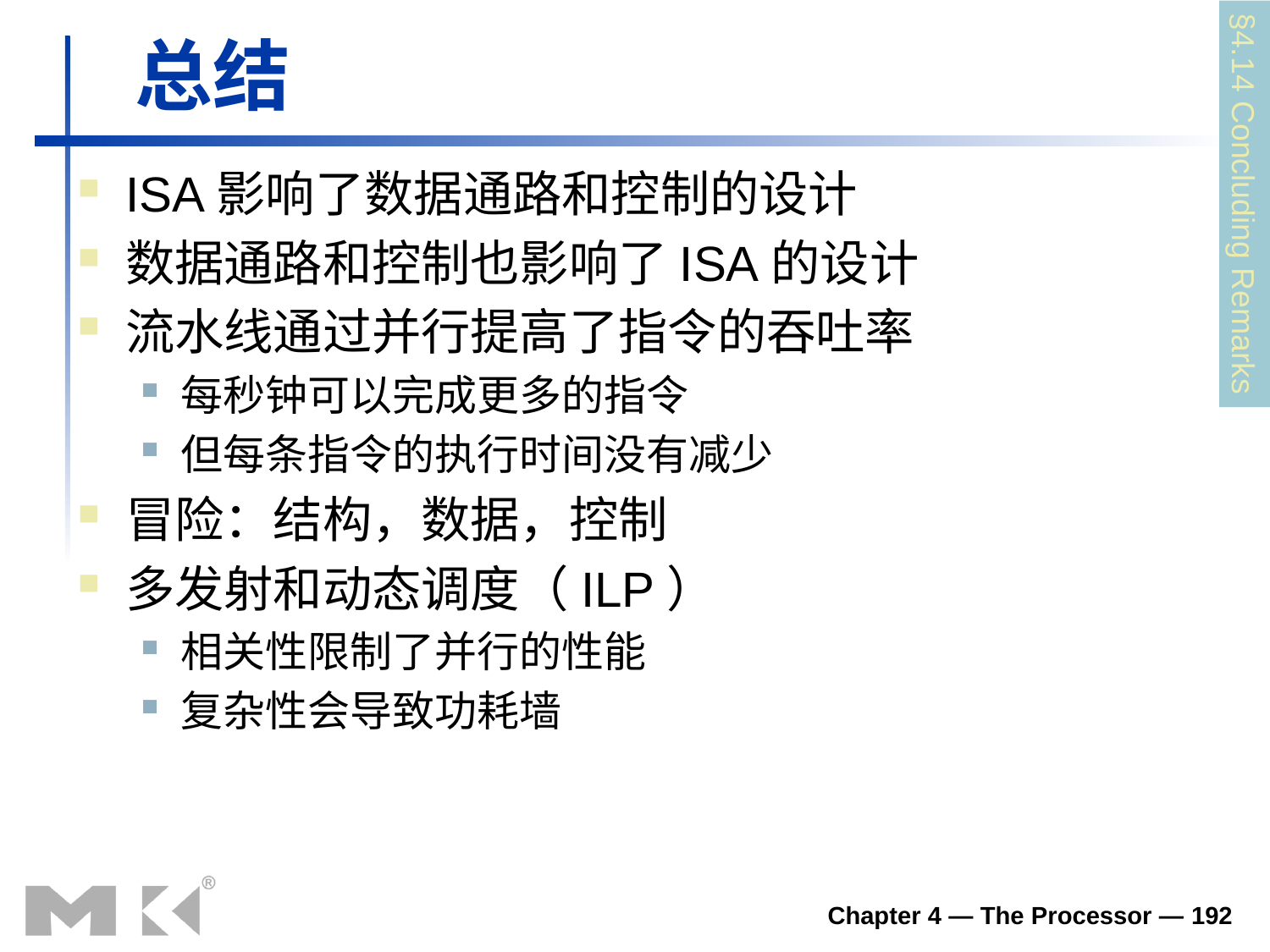

总结
ISA影响了数据通路和控制的设计
数据通路和控制也影响了ISA的设计
流水线通过并行提高了指令的吞吐率
每秒钟可以完成更多的指令
但每条指令的执行时间没有减少
冒险：结构，数据，控制
多发射和动态调度（ILP）
相关性限制了并行的性能
复杂性会导致功耗墙
§4.14 Concluding Remarks
Chapter 4 — The Processor — 192